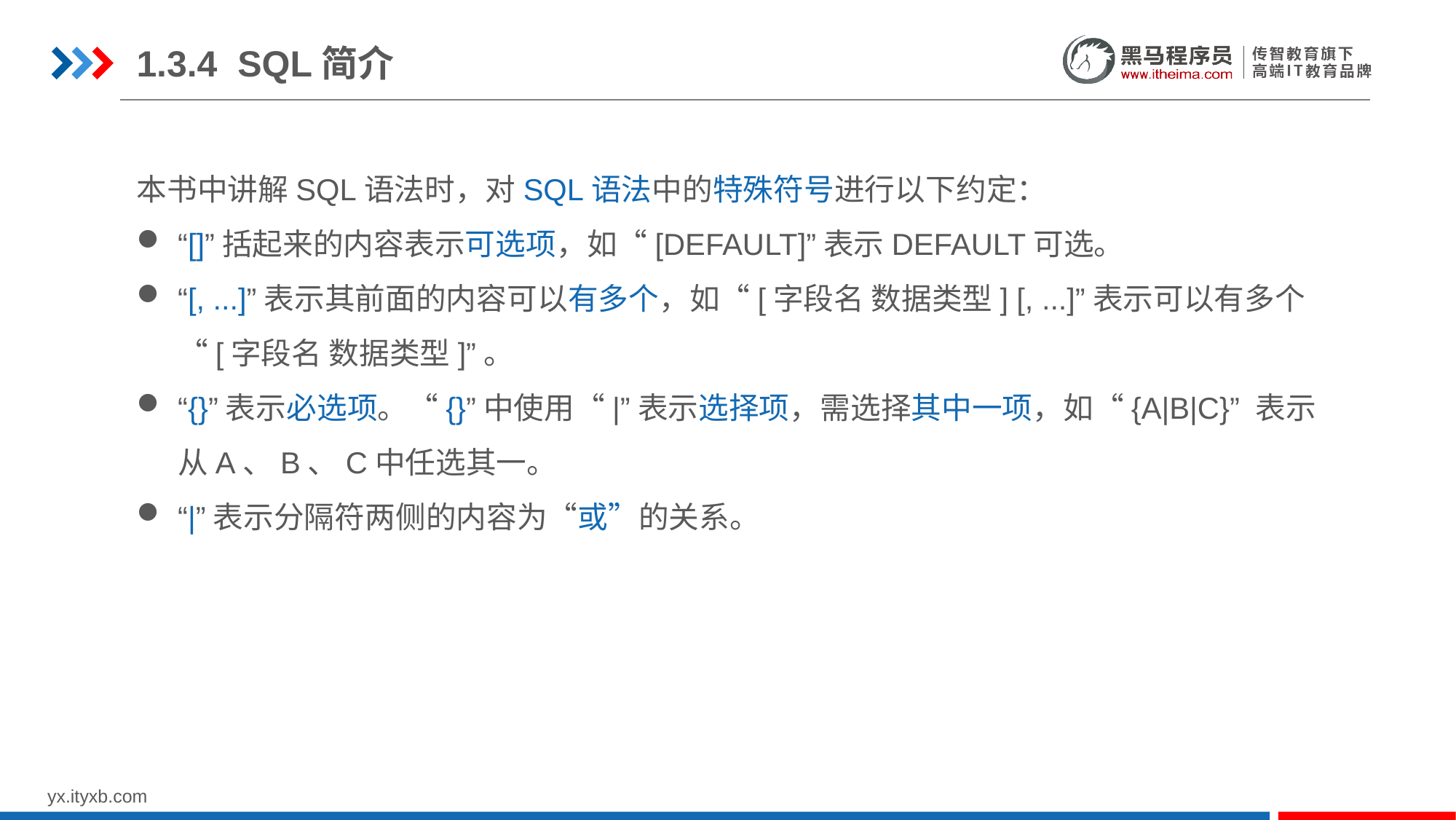

1.3.4  SQL简介
本书中讲解SQL语法时，对SQL语法中的特殊符号进行以下约定：
“[]”括起来的内容表示可选项，如“[DEFAULT]”表示DEFAULT可选。
“[, ...]”表示其前面的内容可以有多个，如“[字段名 数据类型] [, ...]”表示可以有多个“[字段名 数据类型]”。
“{}”表示必选项。“{}”中使用“|”表示选择项，需选择其中一项，如“{A|B|C}” 表示从A、B、C中任选其一。
“|”表示分隔符两侧的内容为“或”的关系。